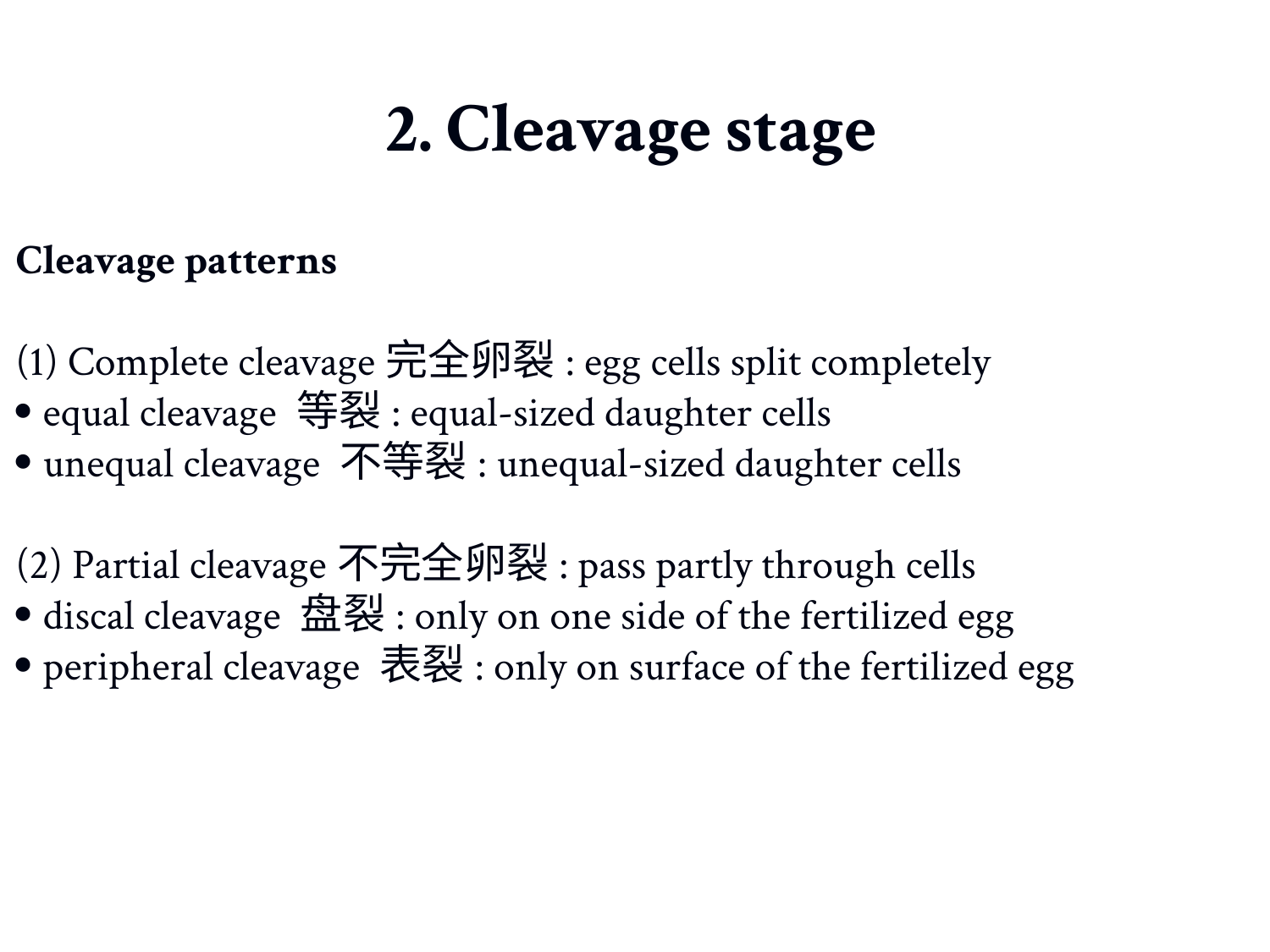

2. Cleavage stage
Cleavage patterns

(1) Complete cleavage完全卵裂: egg cells split completely
• equal cleavage 等裂: equal-sized daughter cells
• unequal cleavage 不等裂: unequal-sized daughter cells

(2) Partial cleavage不完全卵裂: pass partly through cells
• discal cleavage 盘裂: only on one side of the fertilized egg
• peripheral cleavage 表裂: only on surface of the fertilized egg